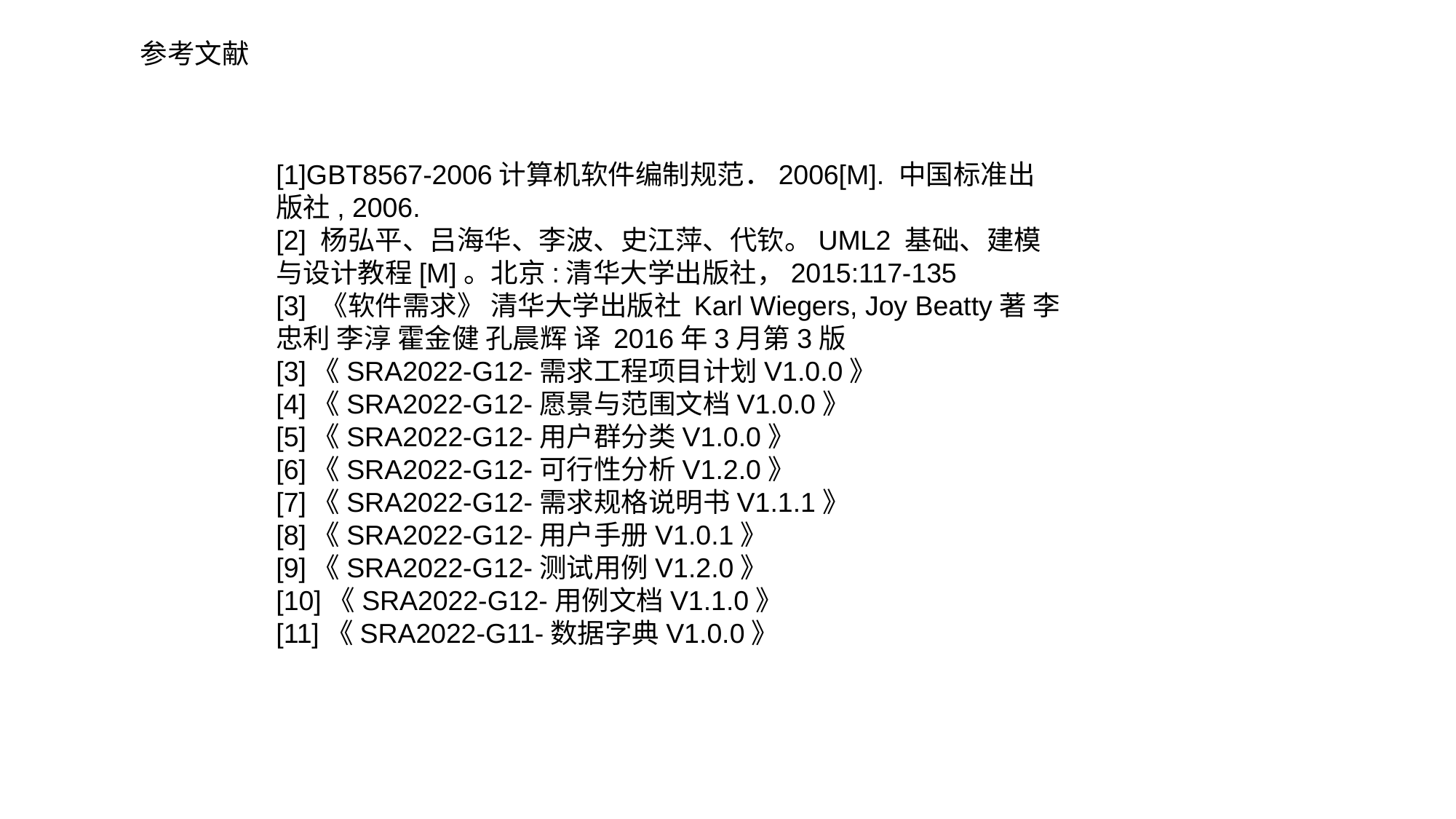

参考文献
[1]GBT8567-2006计算机软件编制规范．2006[M]. 中国标准出版社, 2006.
[2] 杨弘平、吕海华、李波、史江萍、代钦。UML2 基础、建模与设计教程[M]。北京:清华大学出版社，2015:117-135
[3] 《软件需求》 清华大学出版社 Karl Wiegers, Joy Beatty著 李忠利 李淳 霍金健 孔晨辉 译 2016年3月第3版
[3]《SRA2022-G12-需求工程项目计划V1.0.0》
[4]《SRA2022-G12-愿景与范围文档V1.0.0》
[5]《SRA2022-G12-用户群分类V1.0.0》
[6]《SRA2022-G12-可行性分析V1.2.0》
[7]《SRA2022-G12-需求规格说明书V1.1.1》
[8]《SRA2022-G12-用户手册V1.0.1》
[9]《SRA2022-G12-测试用例V1.2.0》
[10]《SRA2022-G12-用例文档V1.1.0》
[11]《SRA2022-G11-数据字典V1.0.0》